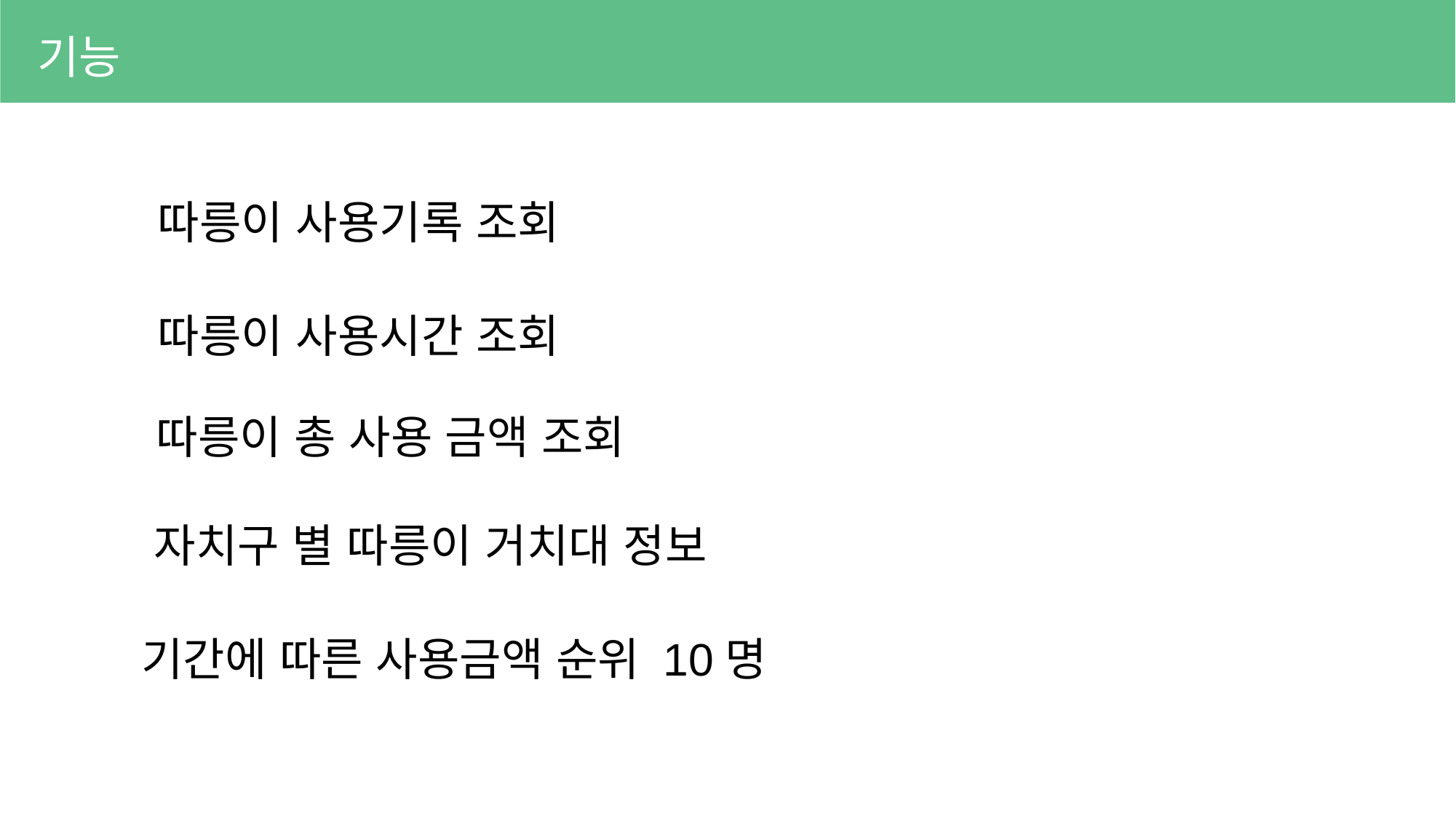

기능
따릉이 사용기록 조회
따릉이 사용시간 조회
따릉이 총 사용 금액 조회
자치구 별 따릉이 거치대 정보
기간에 따른 사용금액 순위 10명